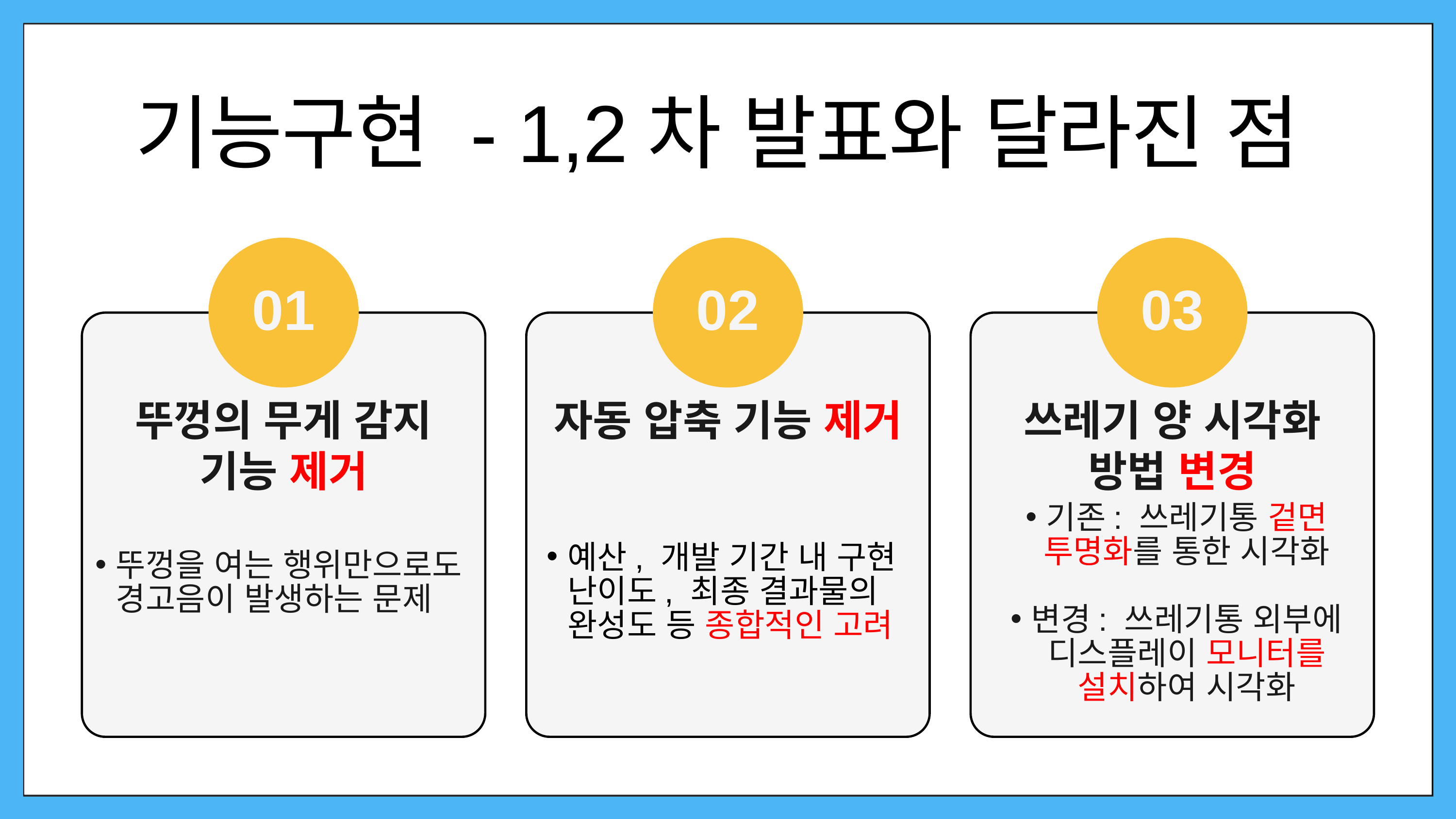

기능구현 - 1,2차 발표와 달라진 점

01
02
03

뚜껑의 무게 감지 기능 제거
쓰레기 양 시각화 방법 변경
자동 압축 기능 제거
기존: 쓰레기통 겉면 투명화를 통한 시각화

변경: 쓰레기통 외부에 디스플레이 모니터를 설치하여 시각화
예산, 개발 기간 내 구현 난이도, 최종 결과물의 완성도 등 종합적인 고려
뚜껑을 여는 행위만으로도 경고음이 발생하는 문제